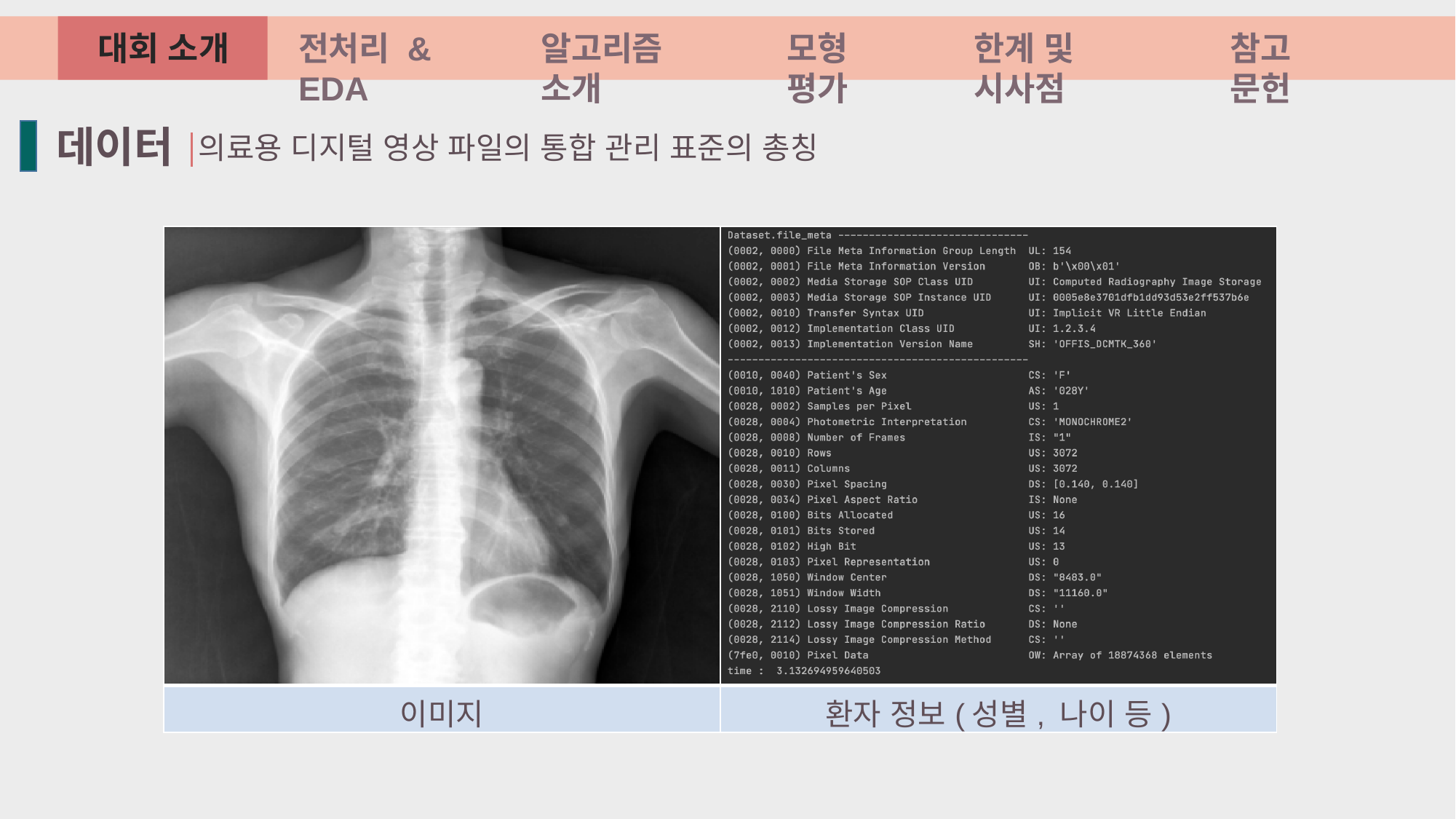

대회 소개
전처리 & EDA
알고리즘 소개
모형 평가
한계 및 시사점
참고 문헌
  데이터

의료용 디지털 영상 파일의 통합 관리 표준의 총칭
|  |  |
| --- | --- |
| 이미지 | 환자 정보(성별, 나이 등) |